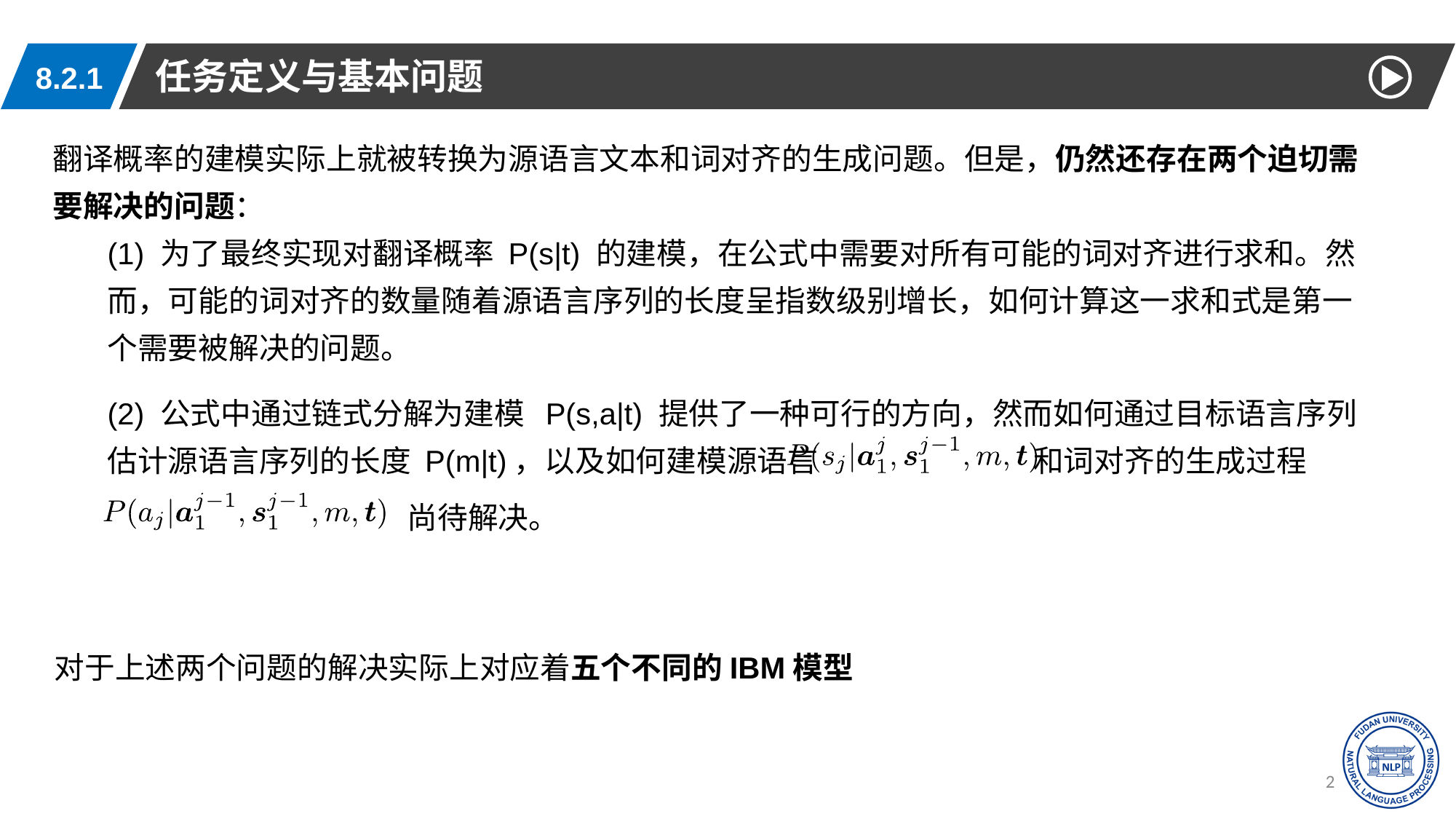

任务定义与基本问题
8.2.1

翻译概率的建模实际上就被转换为源语言文本和词对齐的生成问题。但是，仍然还存在两个迫切需要解决的问题：
(1) 为了最终实现对翻译概率 P(s|t) 的建模，在公式中需要对所有可能的词对齐进行求和。然而，可能的词对齐的数量随着源语言序列的长度呈指数级别增长，如何计算这一求和式是第一个需要被解决的问题。
(2) 公式中通过链式分解为建模  P(s,a|t) 提供了一种可行的方向，然而如何通过目标语言序列估计源语言序列的长度 P(m|t)，以及如何建模源语言                                和词对齐的生成过程

尚待解决。

对于上述两个问题的解决实际上对应着五个不同的IBM模型
20